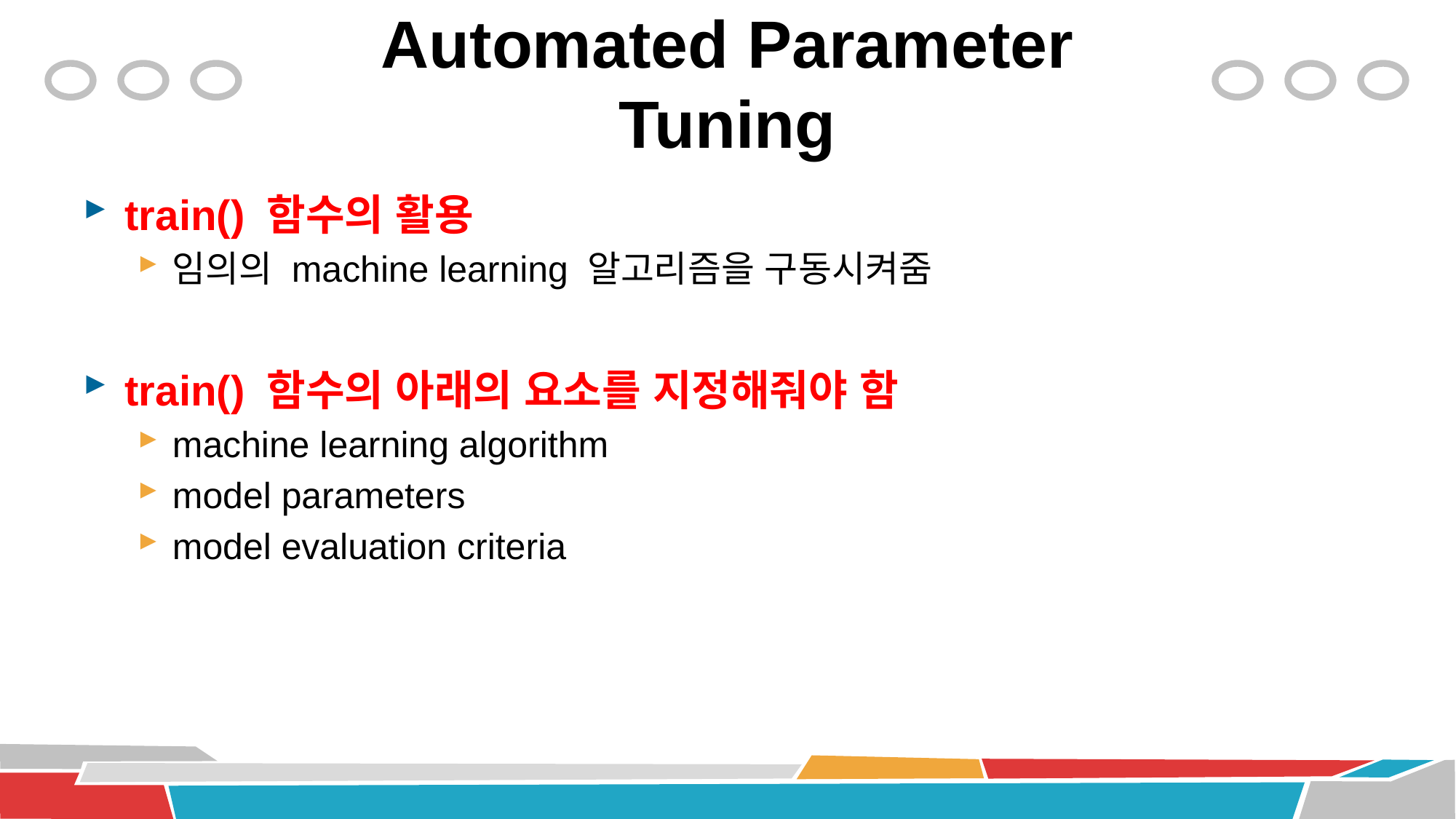

# Automated Parameter Tuning
train() 함수의 활용
임의의 machine learning 알고리즘을 구동시켜줌

train() 함수의 아래의 요소를 지정해줘야 함
machine learning algorithm
model parameters
model evaluation criteria